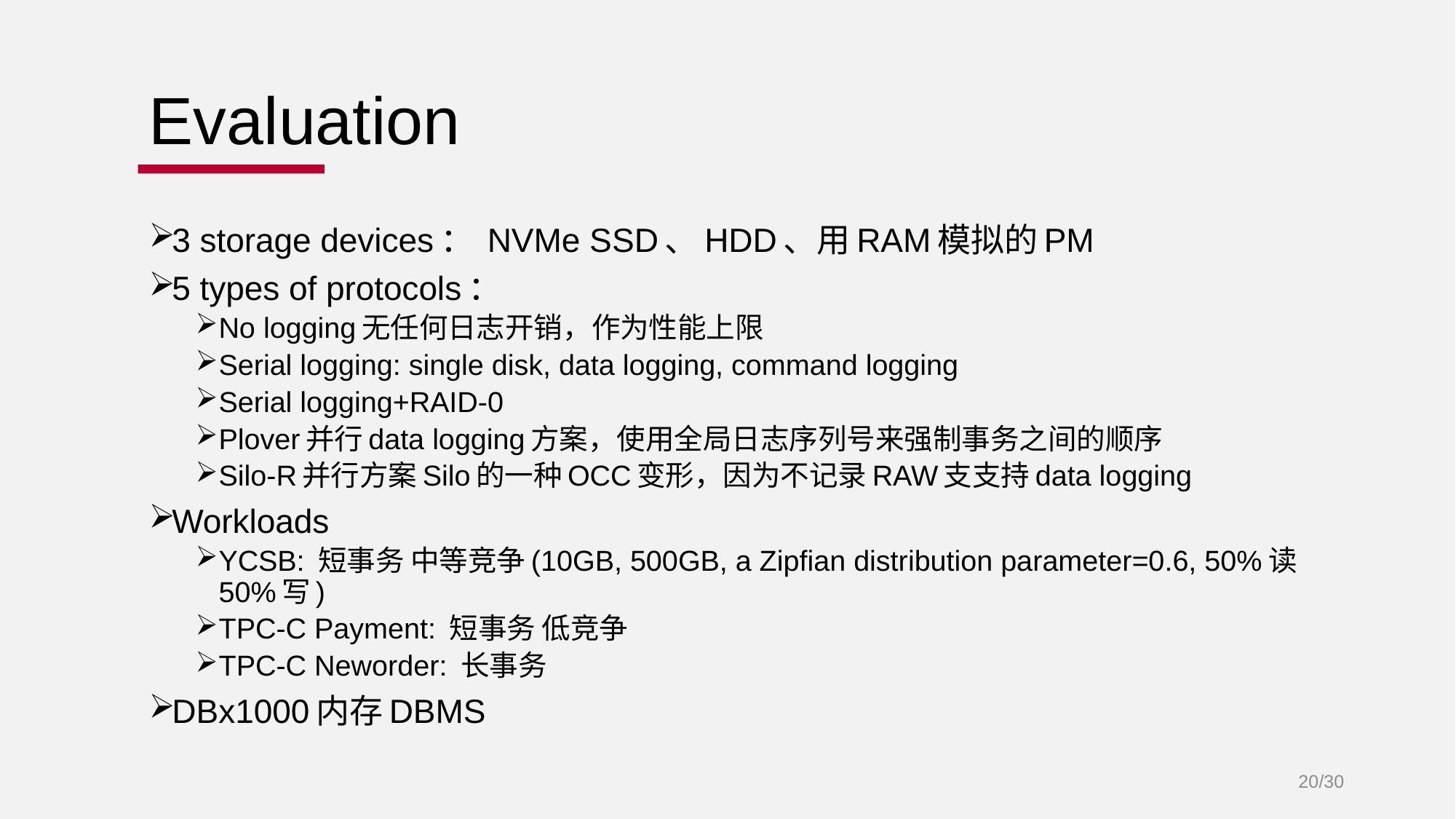

# Evaluation
3 storage devices： NVMe SSD、HDD、用RAM模拟的PM
5 types of protocols：
No logging无任何日志开销，作为性能上限
Serial logging: single disk, data logging, command logging
Serial logging+RAID-0
Plover并行data logging方案，使用全局日志序列号来强制事务之间的顺序
Silo-R并行方案Silo的一种OCC变形，因为不记录RAW支支持data logging
Workloads
YCSB: 短事务 中等竞争(10GB, 500GB, a Zipfian distribution parameter=0.6, 50%读50%写)
TPC-C Payment: 短事务 低竞争
TPC-C Neworder: 长事务
DBx1000内存DBMS

20/30